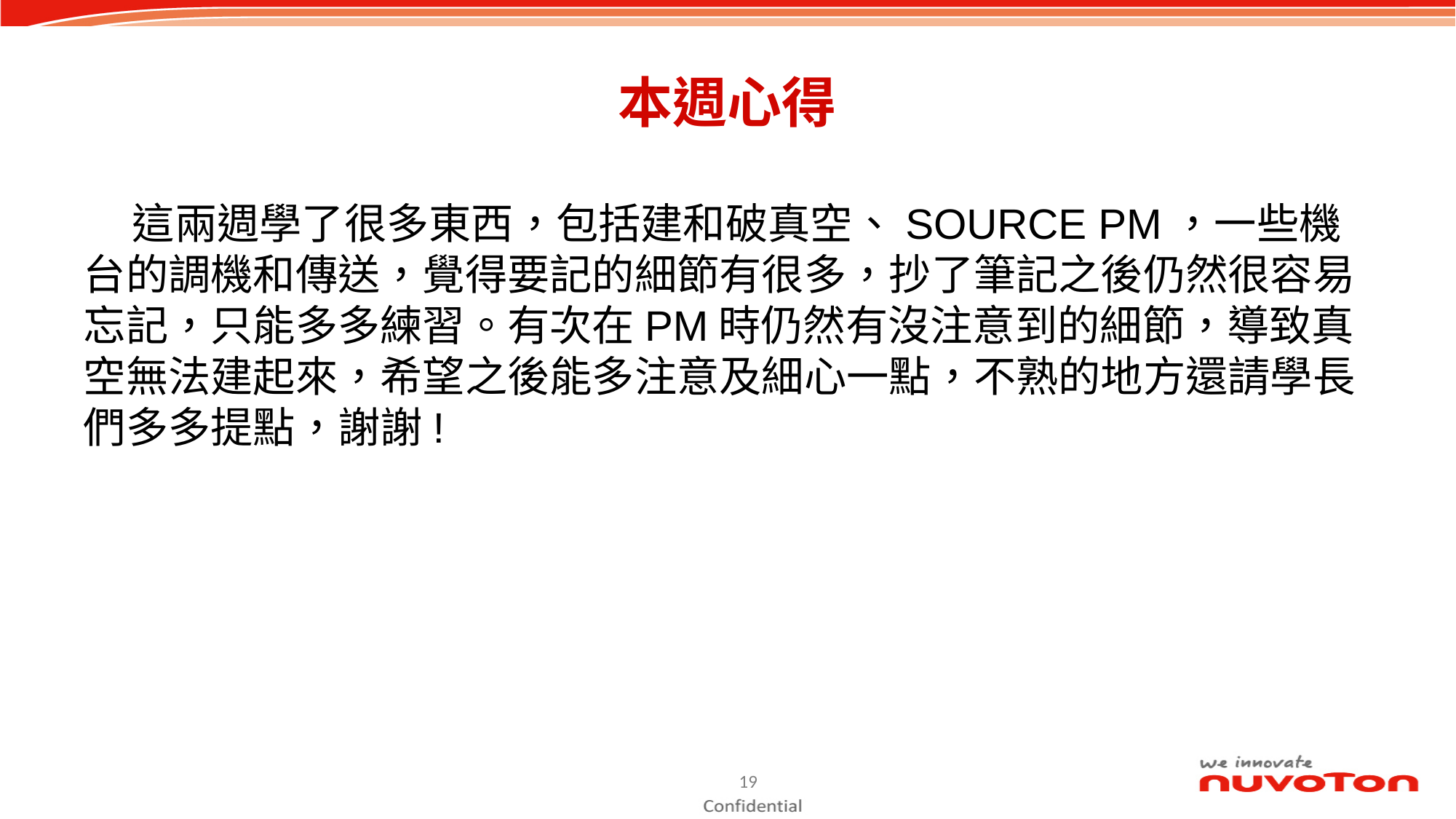

# 本週心得
    這兩週學了很多東西，包括建和破真空、SOURCE PM，一些機台的調機和傳送，覺得要記的細節有很多，抄了筆記之後仍然很容易忘記，只能多多練習。有次在PM時仍然有沒注意到的細節，導致真空無法建起來，希望之後能多注意及細心一點，不熟的地方還請學長們多多提點，謝謝!
19